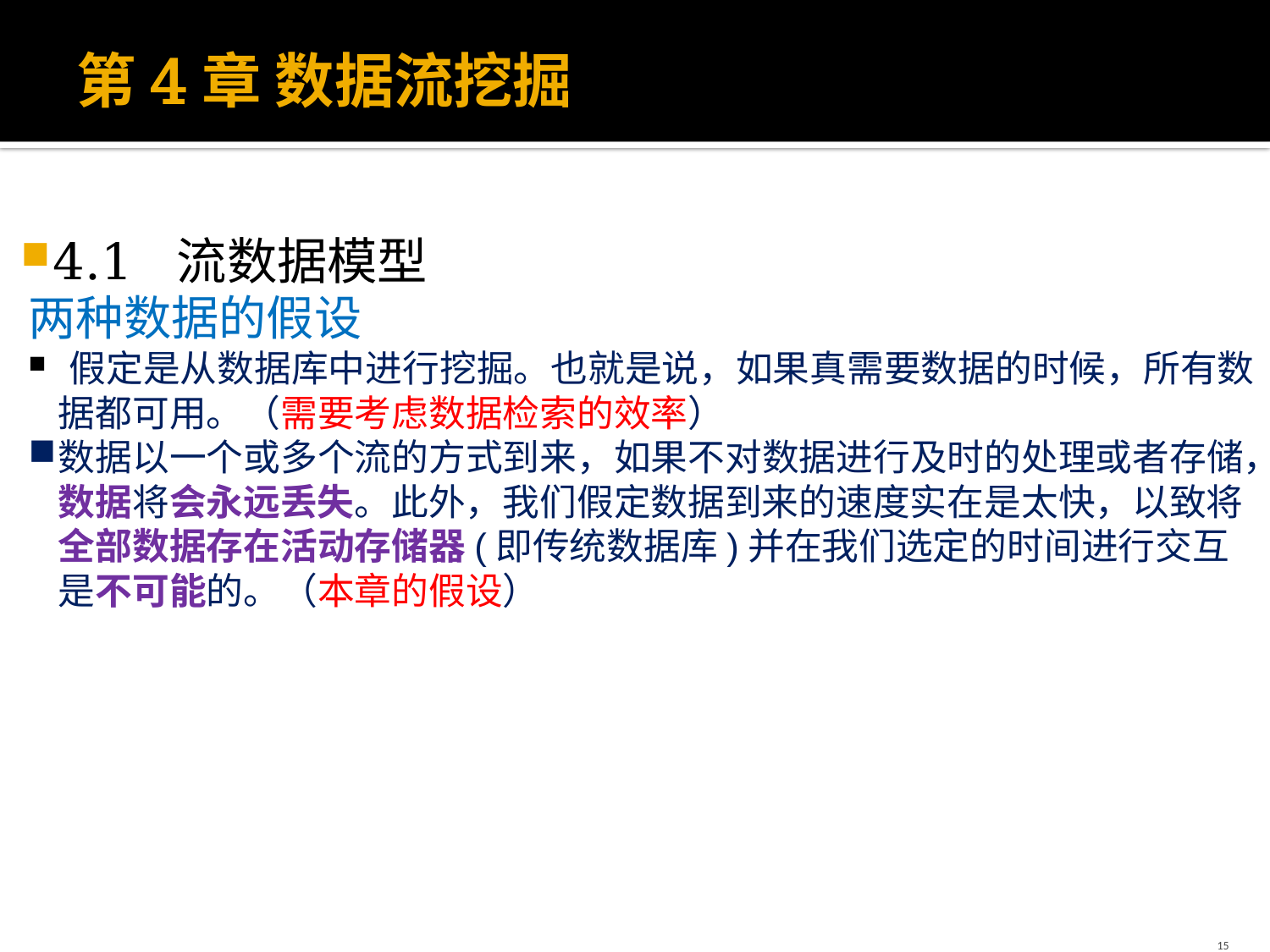

# 第4章 数据流挖掘
4.1  流数据模型
两种数据的假设
 假定是从数据库中进行挖掘。也就是说，如果真需要数据的时候，所有数据都可用。（需要考虑数据检索的效率）
数据以一个或多个流的方式到来，如果不对数据进行及时的处理或者存储，数据将会永远丢失。此外，我们假定数据到来的速度实在是太快，以致将全部数据存在活动存储器(即传统数据库)并在我们选定的时间进行交互是不可能的。（本章的假设）

15